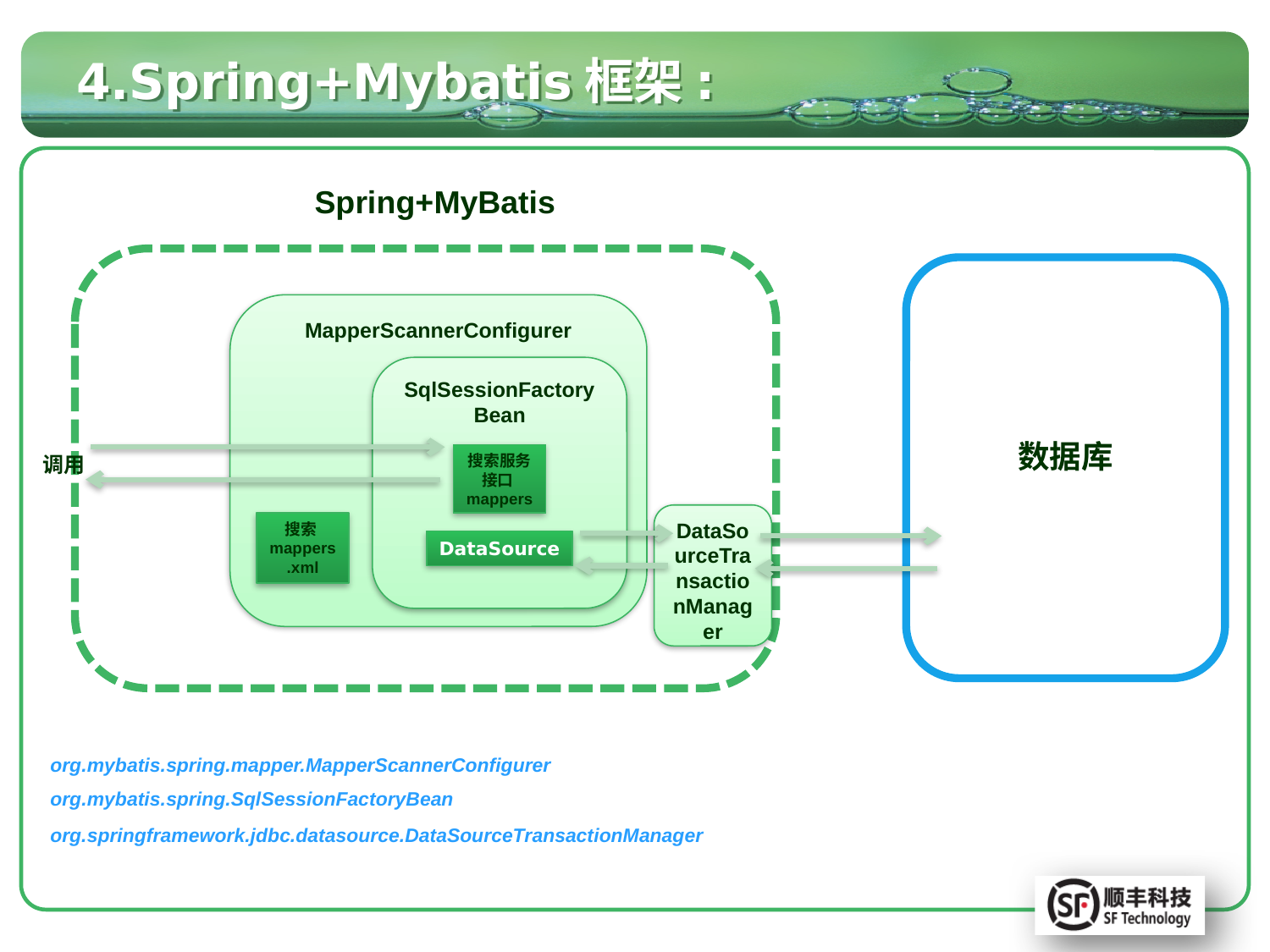

# 4.Spring+Mybatis框架:
Spring+MyBatis

MapperScannerConfigurer
SqlSessionFactoryBean
数据库
搜索服务接口mappers
调用
DataSourceTransactionManager
搜索mappers.xml
DataSource
org.mybatis.spring.mapper.MapperScannerConfigurer
org.mybatis.spring.SqlSessionFactoryBean
org.springframework.jdbc.datasource.DataSourceTransactionManager